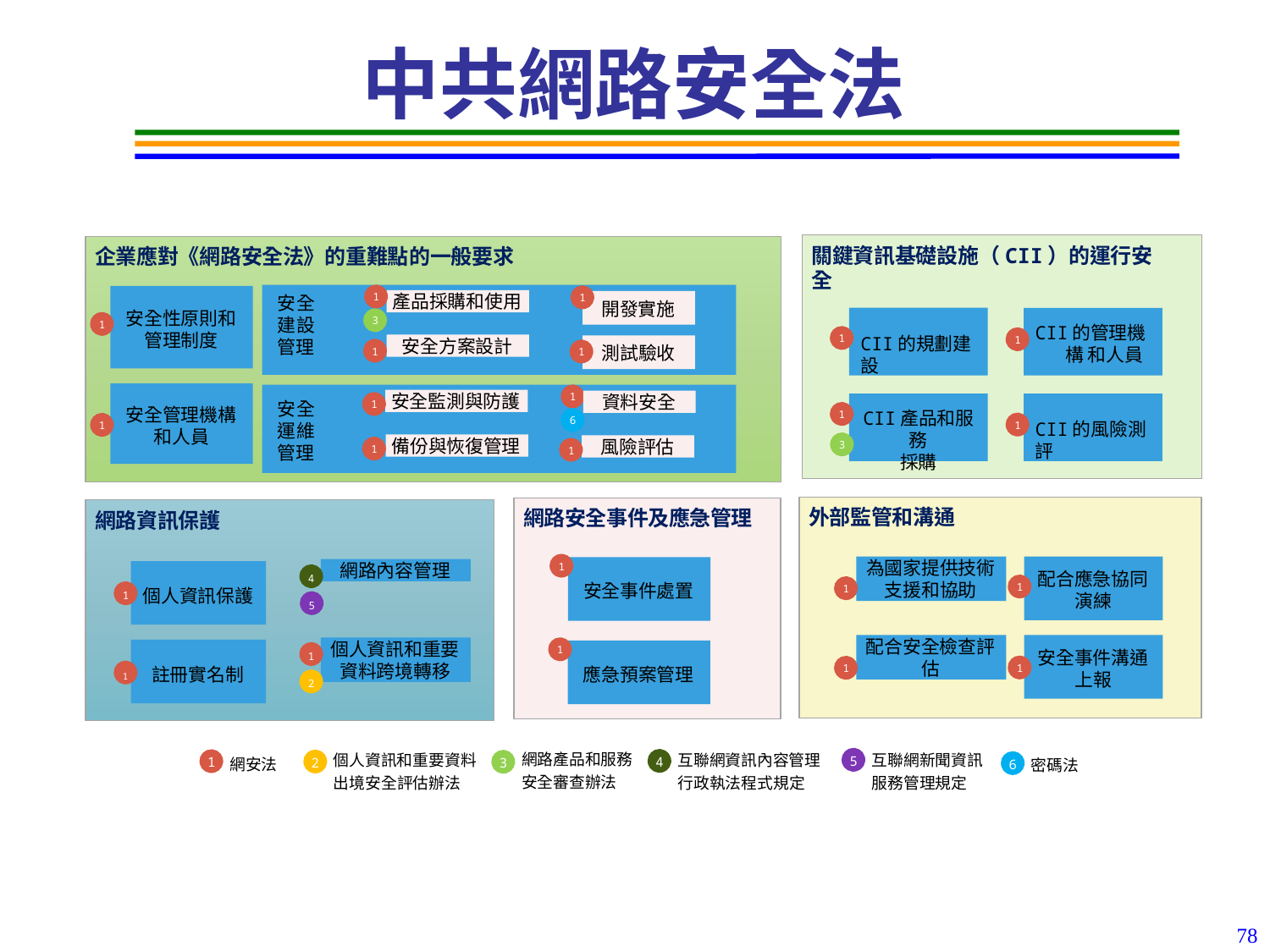

# 中共網路安全法

關鍵資訊基礎設施（CII）的運行安全
企業應對《網路安全法》的重難點的一般要求

產品採購和使用
1

安全 建設 管理
1
開發實施
安全性原則和 管理制度

3
1
CII的管理機構 和人員

CII的規劃建設
1
1
安全方案設計

測試驗收
1
1

安全監測與防護
1
資料安全

安全 運維 管理
1

安全管理機構 和人員
CII產品和服務
採購
1

6
CII的風險測評
1
1

備份與恢復管理
風險評估

3

1
1

外部監管和溝通
網路安全事件及應急管理
網路資訊保護

為國家提供技術 支援和協助

網路內容管理
1

配合應急協同 演練
4

安全事件處置
1

1
個人資訊保護
1

5

配合安全檢查評 估
個人資訊和重要 資料跨境轉移

1
安全事件溝通 上報
1

1
1
應急預案管理
1	註冊實名制

2
網路產品和服務 安全審查辦法
互聯網資訊內容管理 行政執法程式規定
互聯網新聞資訊 服務管理規定
個人資訊和重要資料 出境安全評估辦法

5
4
1
網安法
2
3
密碼法
6
78